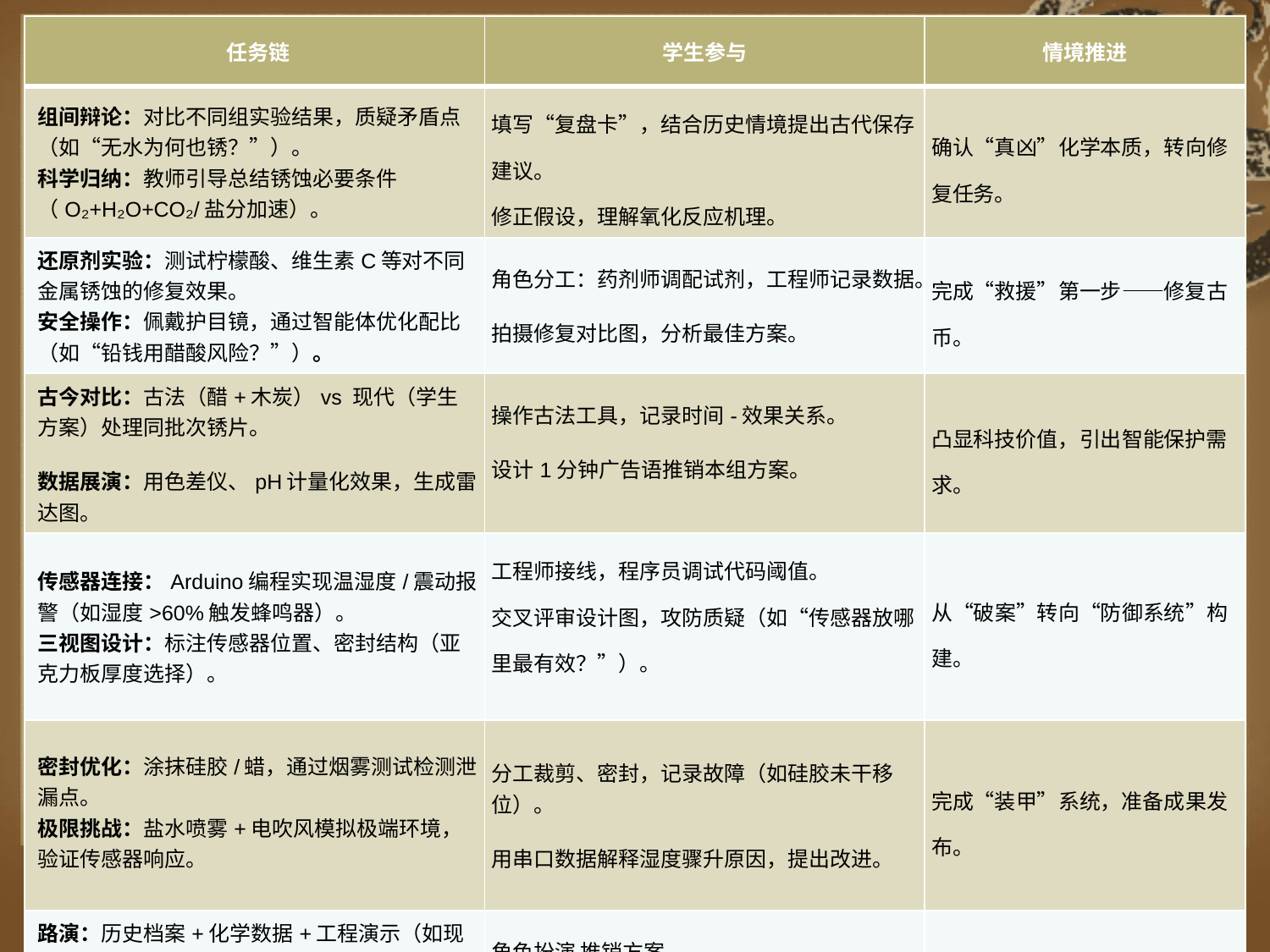

| 任务链 | 学生参与 | 情境推进 |
| --- | --- | --- |
| 组间辩论：对比不同组实验结果，质疑矛盾点（如“无水为何也锈？”）。 科学归纳：教师引导总结锈蚀必要条件（O₂+H₂O+CO₂/盐分加速）。 | 填写“复盘卡”，结合历史情境提出古代保存建议。 修正假设，理解氧化反应机理。 | 确认“真凶”化学本质，转向修复任务。 |
| 还原剂实验：测试柠檬酸、维生素C等对不同金属锈蚀的修复效果。 安全操作：佩戴护目镜，通过智能体优化配比（如“铅钱用醋酸风险？”）。 | 角色分工：药剂师调配试剂，工程师记录数据。 拍摄修复对比图，分析最佳方案。 | 完成“救援”第一步——修复古币。 |
| 古今对比：古法（醋+木炭）vs 现代（学生方案）处理同批次锈片。 数据展演：用色差仪、pH计量化效果，生成雷达图。 | 操作古法工具，记录时间-效果关系。 设计1分钟广告语推销本组方案。 | 凸显科技价值，引出智能保护需求。 |
| 传感器连接：Arduino编程实现温湿度/震动报警（如湿度>60%触发蜂鸣器）。 三视图设计：标注传感器位置、密封结构（亚克力板厚度选择）。 | 工程师接线，程序员调试代码阈值。 交叉评审设计图，攻防质疑（如“传感器放哪里最有效？”）。 | 从“破案”转向“防御系统”构建。 |
| 密封优化：涂抹硅胶/蜡，通过烟雾测试检测泄漏点。 极限挑战：盐水喷雾+电吹风模拟极端环境，验证传感器响应。 | 分工裁剪、密封，记录故障（如硅胶未干移位）。 用串口数据解释湿度骤升原因，提出改进。 | 完成“装甲”系统，准备成果发布。 |
| 路演：历史档案+化学数据+工程演示（如现场触发湿度警报）。 AI答辩：回答随机问题（如“维生素C为何损伤银币？”）。 | 角色扮演 推销方案。 互评奖项。 | 案件解决，方案入选“博物馆白皮书”。 |